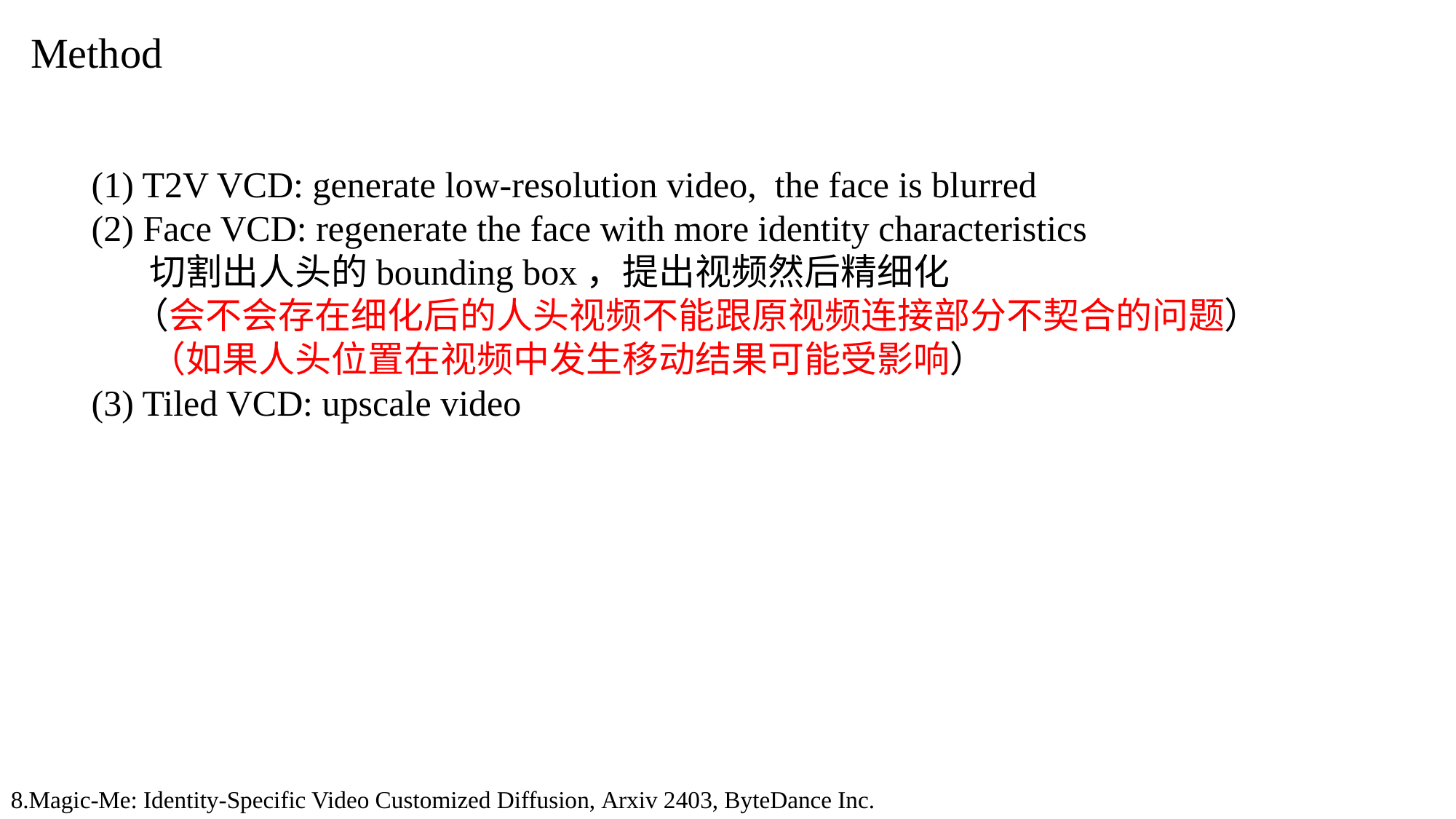

# Method
(1) T2V VCD: generate low-resolution video,  the face is blurred
(2) Face VCD: regenerate the face with more identity characteristics
      切割出人头的bounding box，提出视频然后精细化
    （会不会存在细化后的人头视频不能跟原视频连接部分不契合的问题）
      （如果人头位置在视频中发生移动结果可能受影响）
(3) Tiled VCD: upscale video
8.Magic-Me: Identity-Specific Video Customized Diffusion, Arxiv 2403, ByteDance Inc.